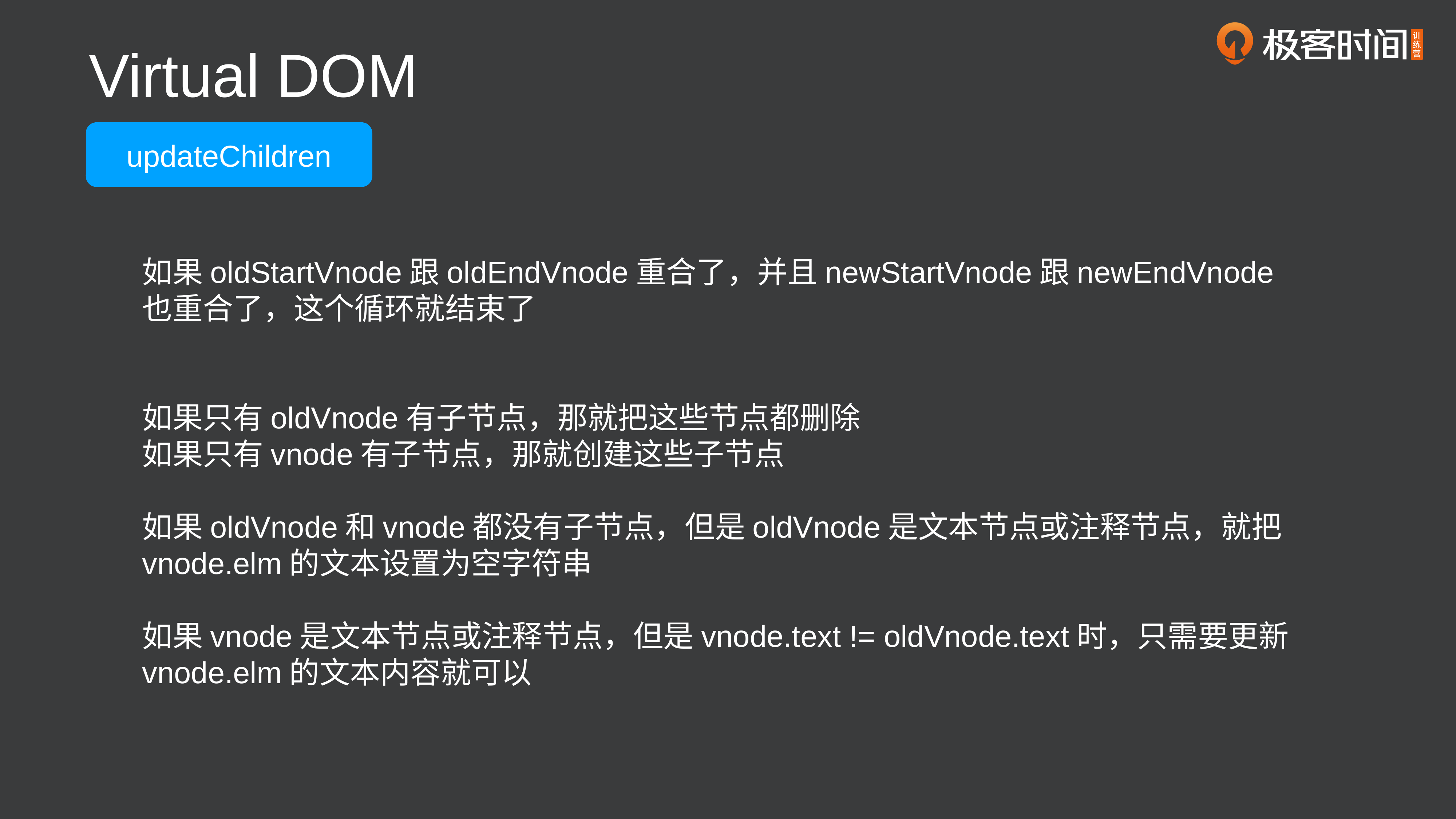

Virtual DOM
updateChildren
如果oldStartVnode跟oldEndVnode重合了，并且newStartVnode跟newEndVnode也重合了，这个循环就结束了

如果只有oldVnode有子节点，那就把这些节点都删除
如果只有vnode有子节点，那就创建这些子节点

如果oldVnode和vnode都没有子节点，但是oldVnode是文本节点或注释节点，就把vnode.elm的文本设置为空字符串

如果vnode是文本节点或注释节点，但是vnode.text != oldVnode.text时，只需要更新vnode.elm的文本内容就可以